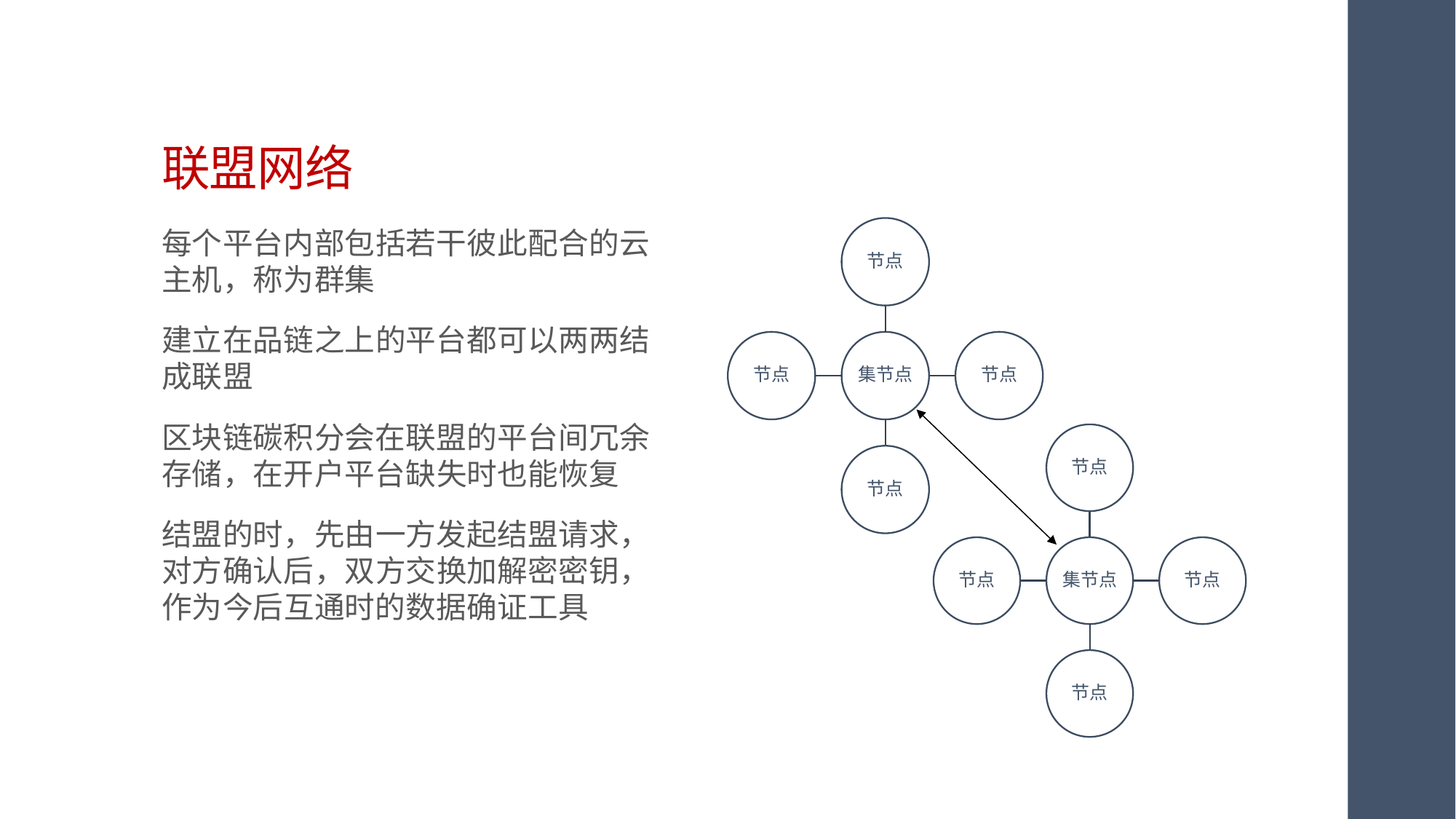

# 联盟网络
集节点

节点

节点

节点

节点
每个平台内部包括若干彼此配合的云主机，称为群集
建立在品链之上的平台都可以两两结成联盟
区块链碳积分会在联盟的平台间冗余存储，在开户平台缺失时也能恢复
结盟的时，先由一方发起结盟请求，对方确认后，双方交换加解密密钥，作为今后互通时的数据确证工具
集节点

节点

节点

节点

节点